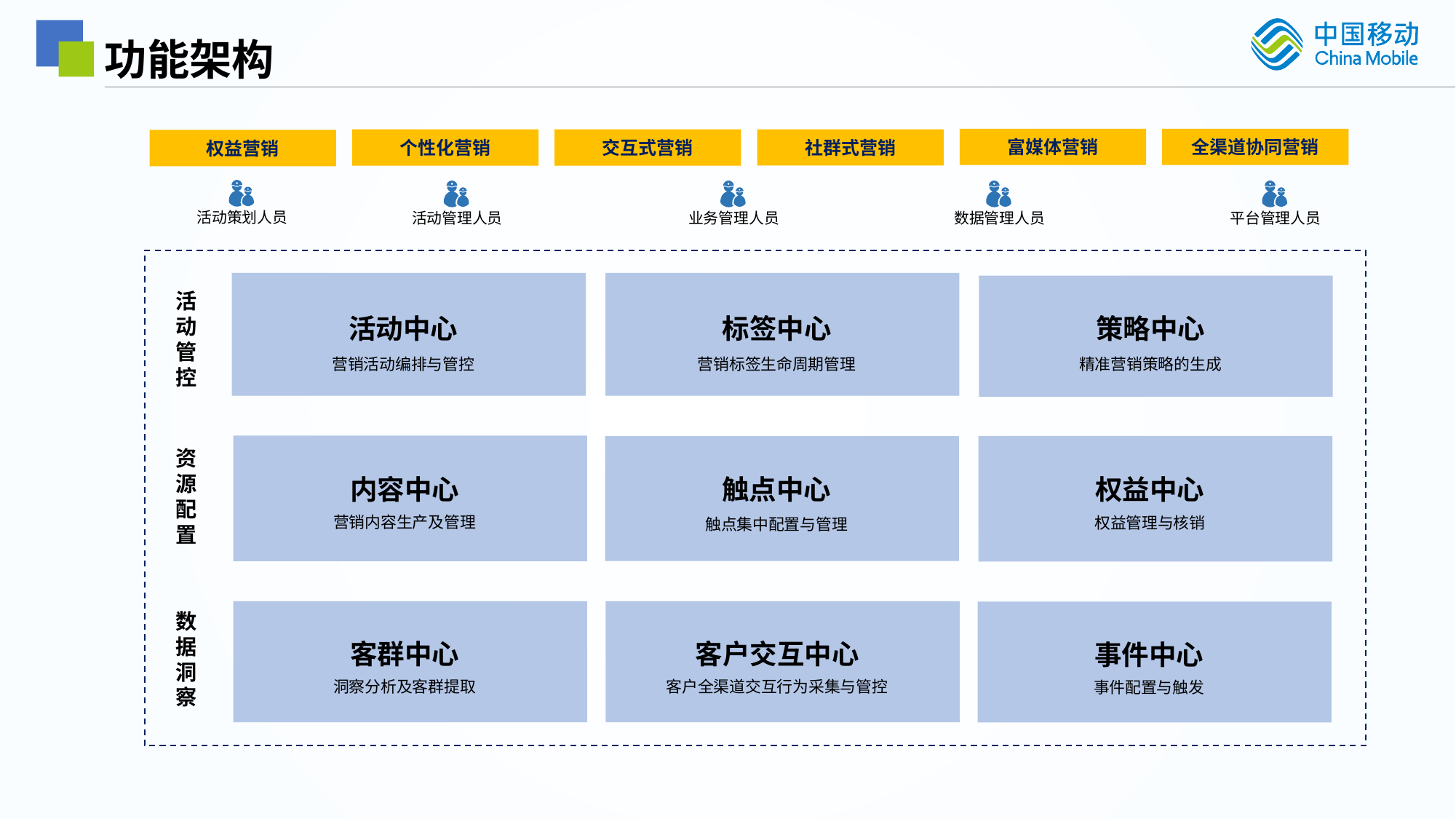

功能架构
富媒体营销
全渠道协同营销
社群式营销
个性化营销
交互式营销
权益营销

活动策划人员

活动管理人员

业务管理人员

数据管理人员

平台管理人员

活动中心
营销活动编排与管控
标签中心
营销标签生命周期管理
策略中心
精准营销策略的生成

内容中心
营销内容生产及管理
权益中心
权益管理与核销
触点中心
触点集中配置与管理

客群中心
洞察分析及客群提取
客户交互中心
客户全渠道交互行为采集与管控
事件中心
事件配置与触发
活动管控
资源配置
数据洞察